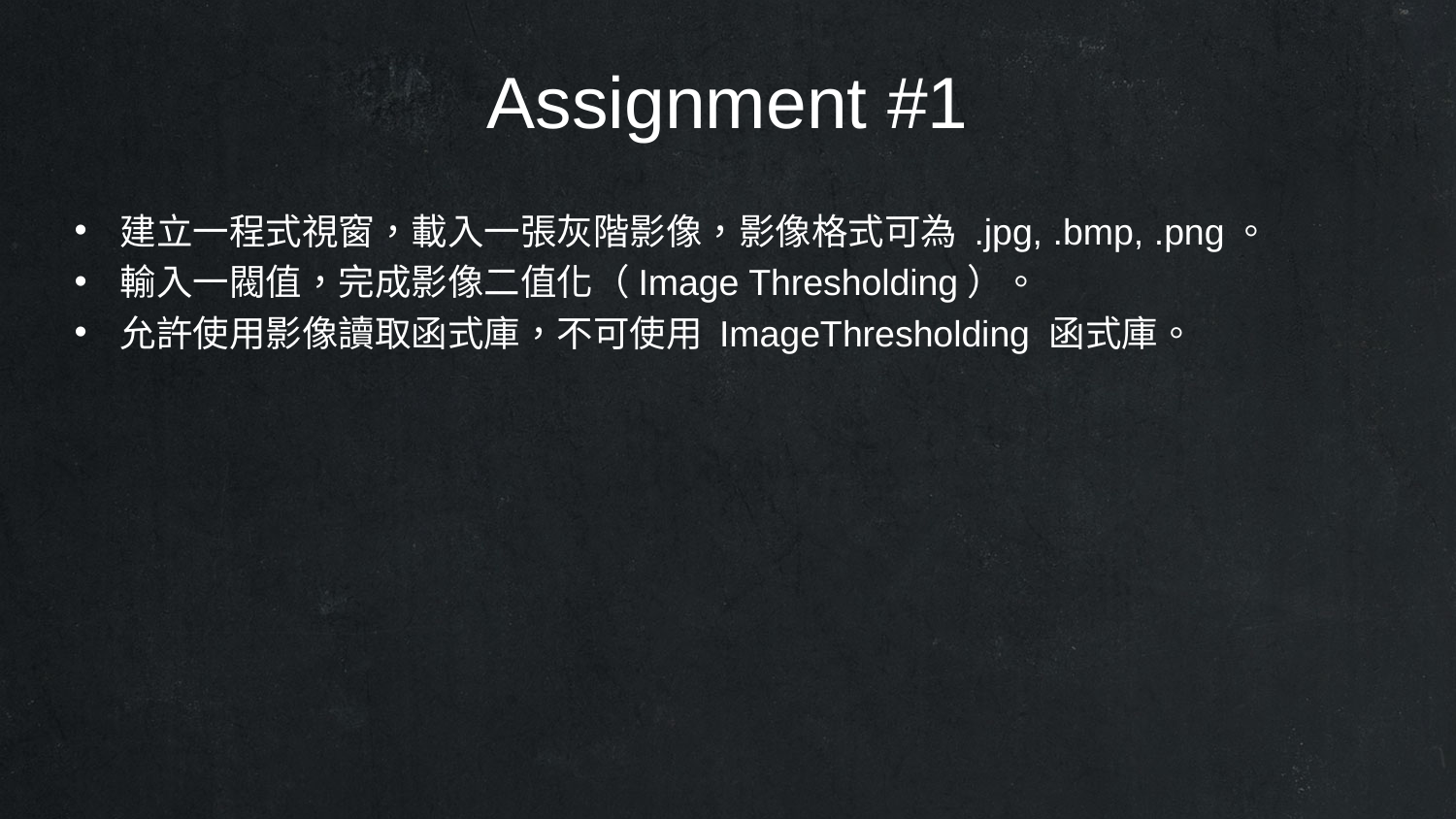

Assignment #1
建立一程式視窗，載入一張灰階影像，影像格式可為 .jpg, .bmp, .png。
輸入一閥值，完成影像二值化（Image Thresholding）。
允許使用影像讀取函式庫，不可使用 ImageThresholding 函式庫。